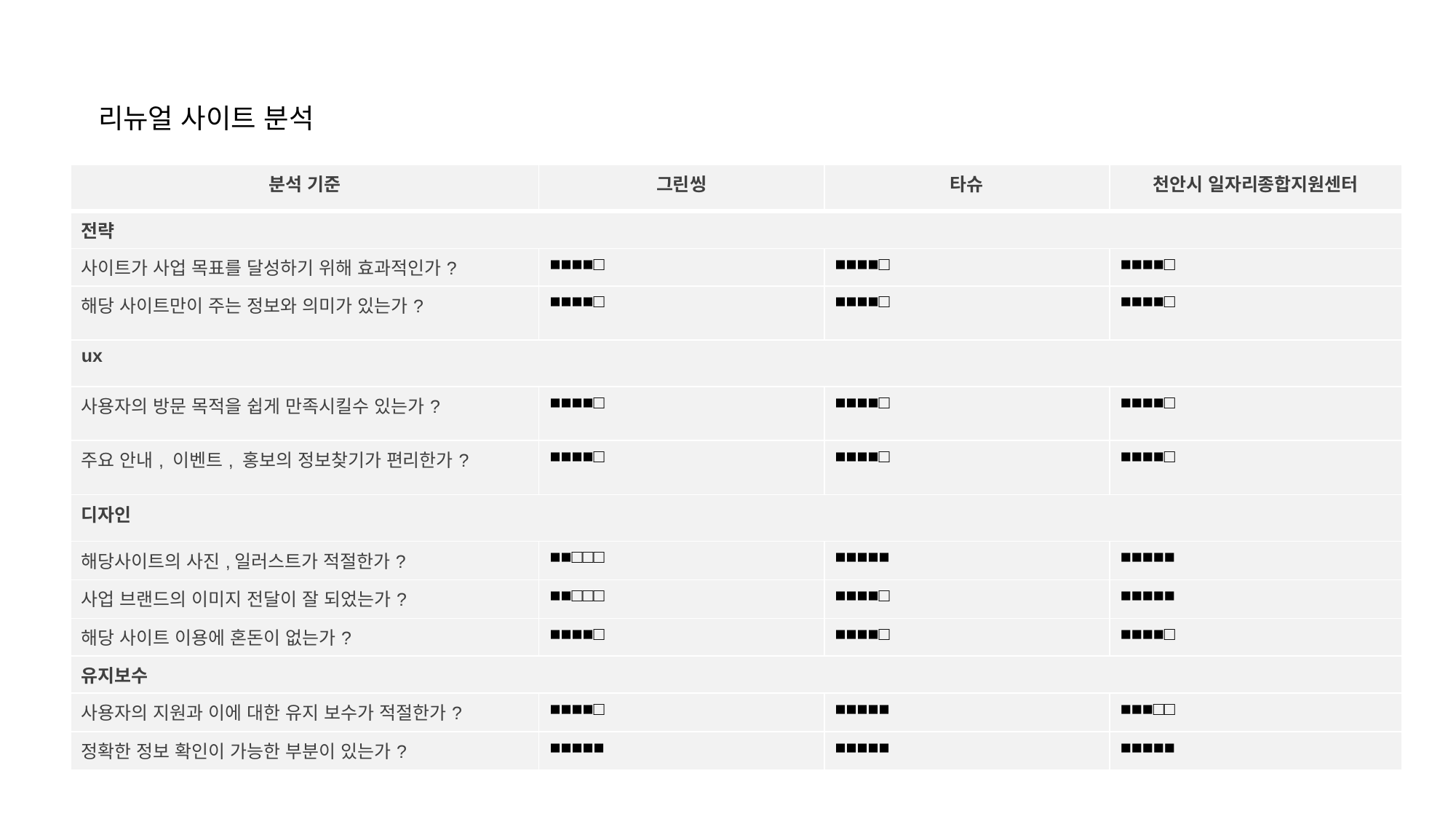

리뉴얼 사이트 분석
| 분석 기준 | 그린씽 | 타슈 | 천안시 일자리종합지원센터 |
| --- | --- | --- | --- |
| 전략 |  |  |  |
| 사이트가 사업 목표를 달성하기 위해 효과적인가? | ■■■■□ | ■■■■□ | ■■■■□ |
| 해당 사이트만이 주는 정보와 의미가 있는가? | ■■■■□ | ■■■■□ | ■■■■□ |
| ux |  |  |  |
| 사용자의 방문 목적을 쉽게 만족시킬수 있는가? | ■■■■□ | ■■■■□ | ■■■■□ |
| 주요 안내, 이벤트, 홍보의 정보찾기가 편리한가? | ■■■■□ | ■■■■□ | ■■■■□ |
| 디자인 |  |  |  |
| 해당사이트의 사진,일러스트가 적절한가? | ■■□□□ | ■■■■■ | ■■■■■ |
| 사업 브랜드의 이미지 전달이 잘 되었는가? | ■■□□□ | ■■■■□ | ■■■■■ |
| 해당 사이트 이용에 혼돈이 없는가? | ■■■■□ | ■■■■□ | ■■■■□ |
| 유지보수 |  |  |  |
| 사용자의 지원과 이에 대한 유지 보수가 적절한가? | ■■■■□ | ■■■■■ | ■■■□□ |
| 정확한 정보 확인이 가능한 부분이 있는가? | ■■■■■ | ■■■■■ | ■■■■■ |